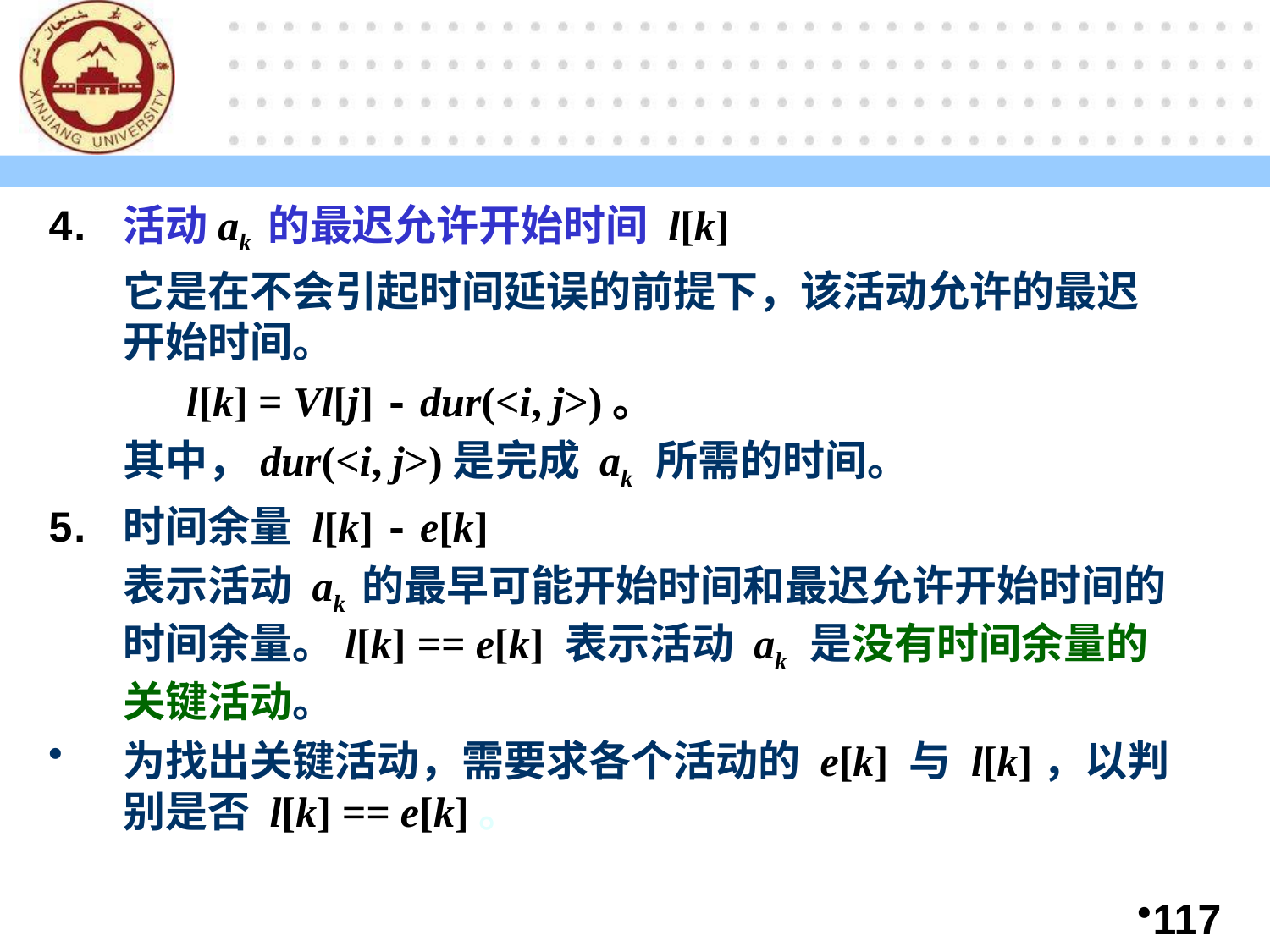

117-91
活动ak 的最迟允许开始时间 l[k]
	它是在不会引起时间延误的前提下，该活动允许的最迟开始时间。
             l[k] = Vl[j] - dur(<i, j>)。
	其中，dur(<i, j>)是完成 ak  所需的时间。
时间余量 l[k] - e[k]
	表示活动 ak 的最早可能开始时间和最迟允许开始时间的时间余量。l[k] == e[k] 表示活动 ak  是没有时间余量的关键活动。
为找出关键活动，需要求各个活动的 e[k] 与 l[k]，以判别是否 l[k] == e[k]。